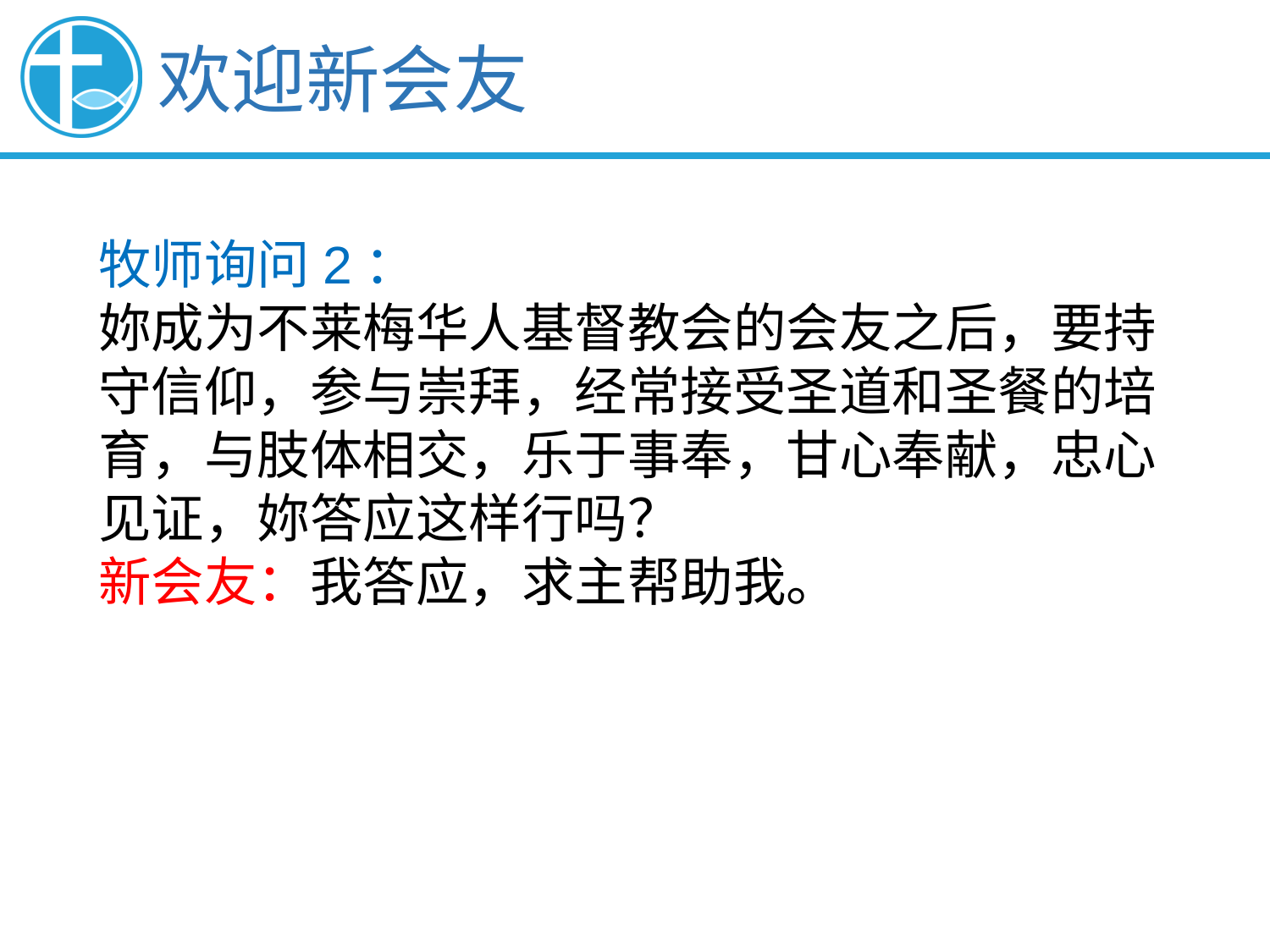

欢迎新会友
牧师询问2：
妳成为不莱梅华人基督教会的会友之后，要持守信仰，参与崇拜，经常接受圣道和圣餐的培育，与肢体相交，乐于事奉，甘心奉献，忠心见证，妳答应这样行吗？
新会友：我答应，求主帮助我。